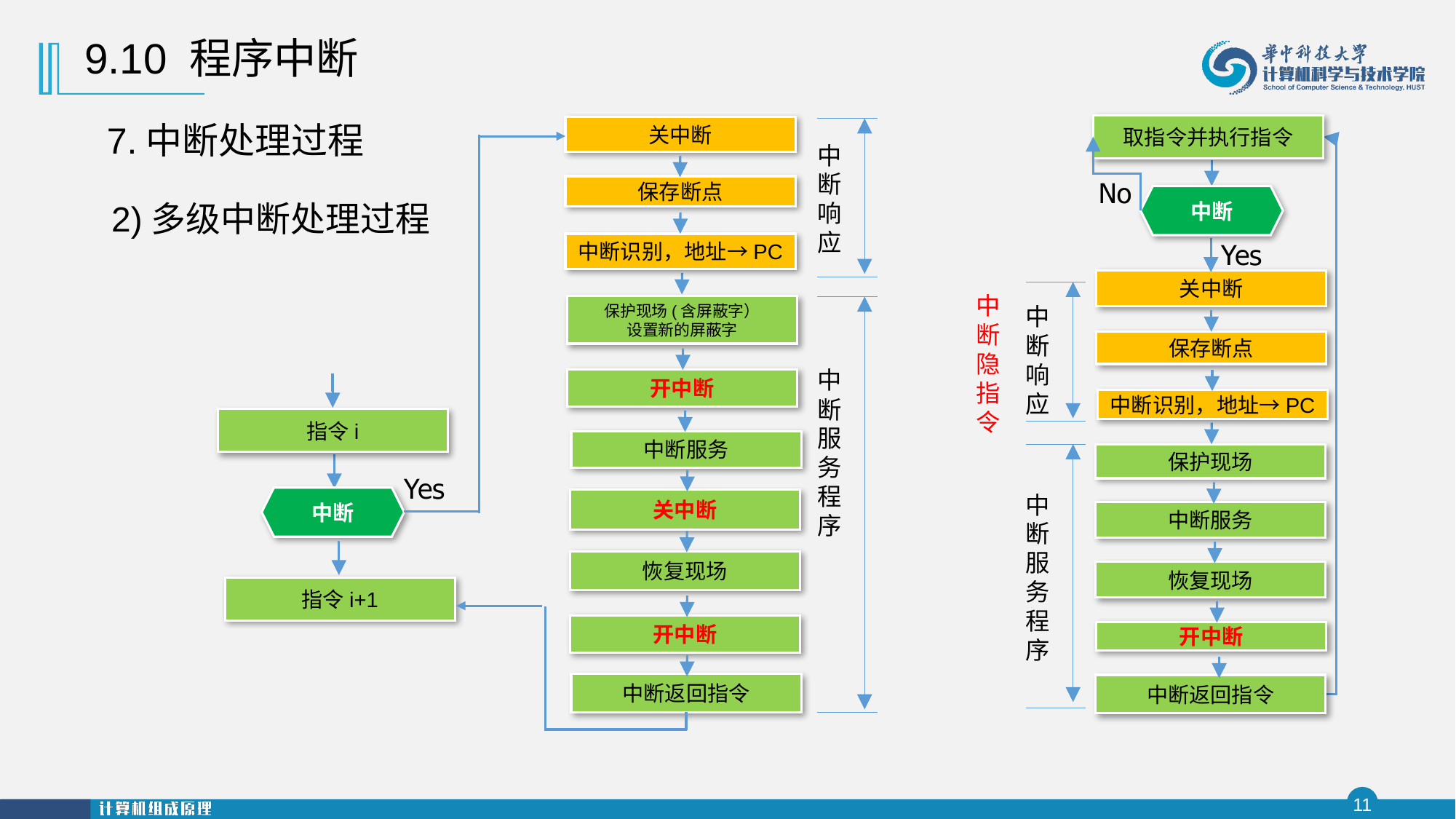

9.10 程序中断
7.中断处理过程
取指令并执行指令
No
中断
Yes
关中断
中断隐指令
中断
响应
保存断点
中断识别，地址→PC
中断
服务程序
保护现场
中断服务
恢复现场
开中断
中断返回指令
关中断
中断
响应
保存断点
中断识别，地址→PC
保护现场(含屏蔽字）
设置新的屏蔽字
中断
服务程序
开中断
指令i
中断服务
Yes
中断
关中断
恢复现场
指令i+1
开中断
中断返回指令
2)多级中断处理过程